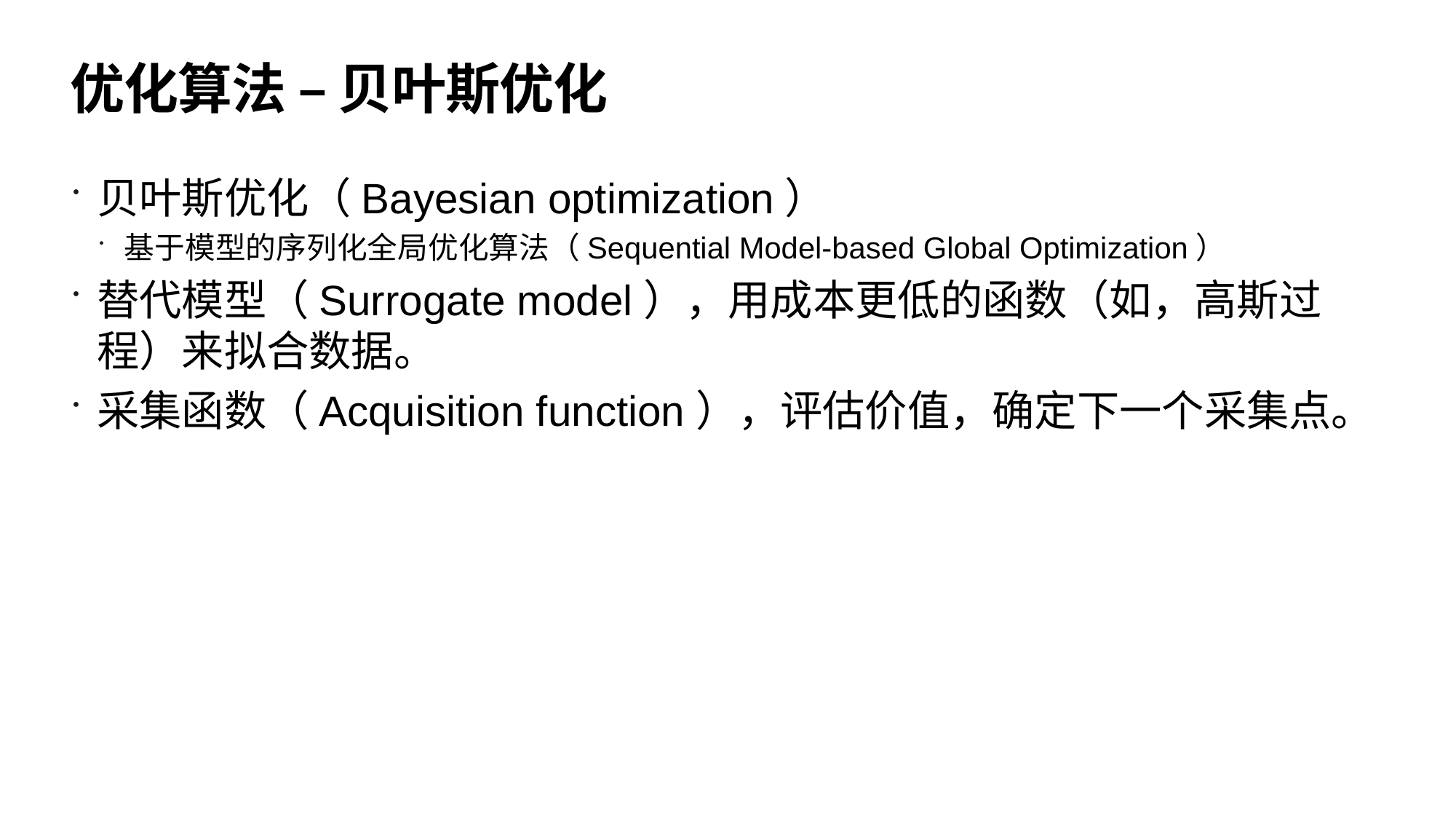

# 优化算法 – 贝叶斯优化
贝叶斯优化（Bayesian optimization）
基于模型的序列化全局优化算法（Sequential Model-based Global Optimization）
替代模型（Surrogate model），用成本更低的函数（如，高斯过程）来拟合数据。
采集函数（Acquisition function），评估价值，确定下一个采集点。